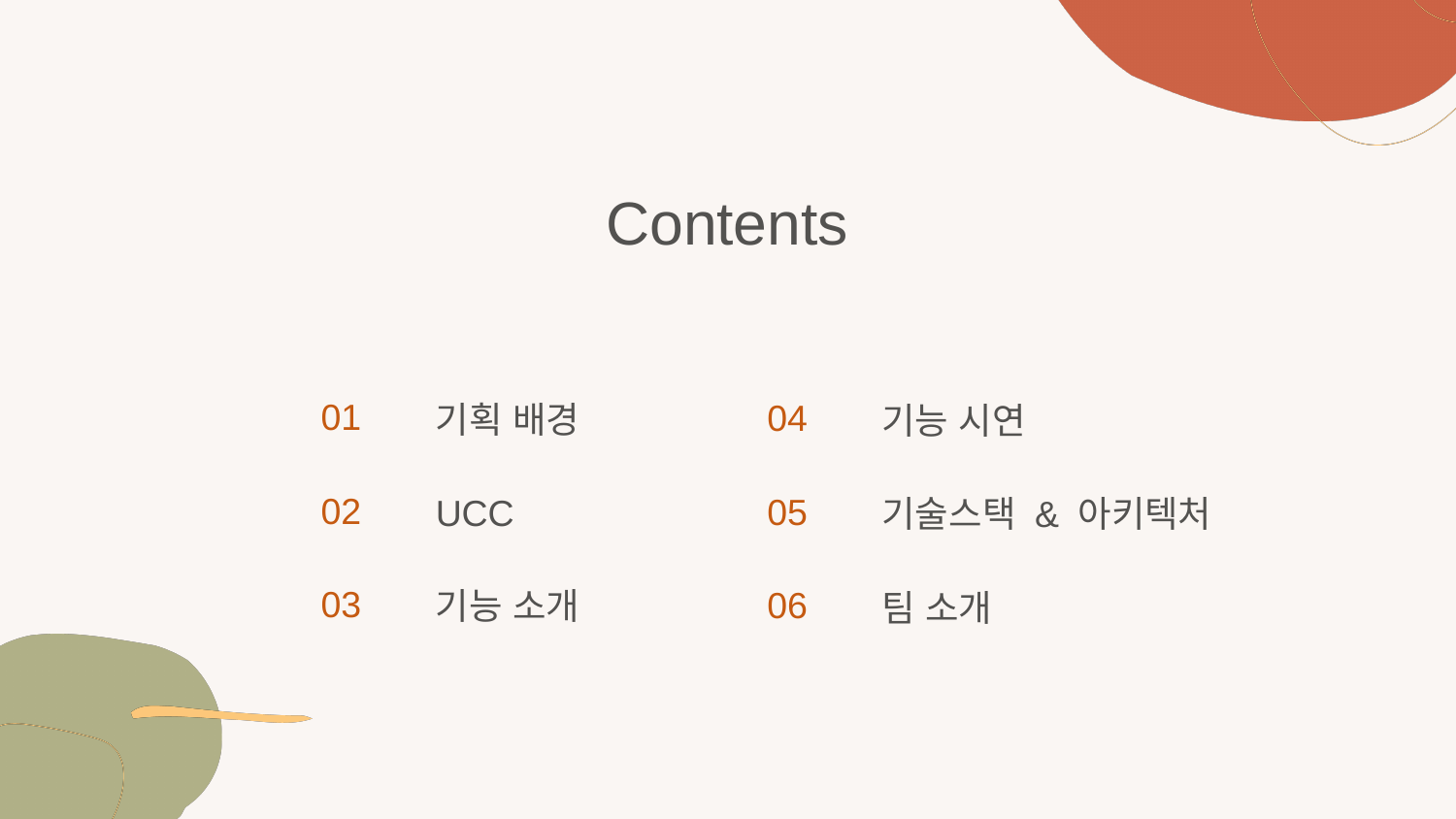

Contents
01
04
기획 배경
기능 시연
02
05
UCC
기술스택 & 아키텍처

03
06
기능 소개
팀 소개